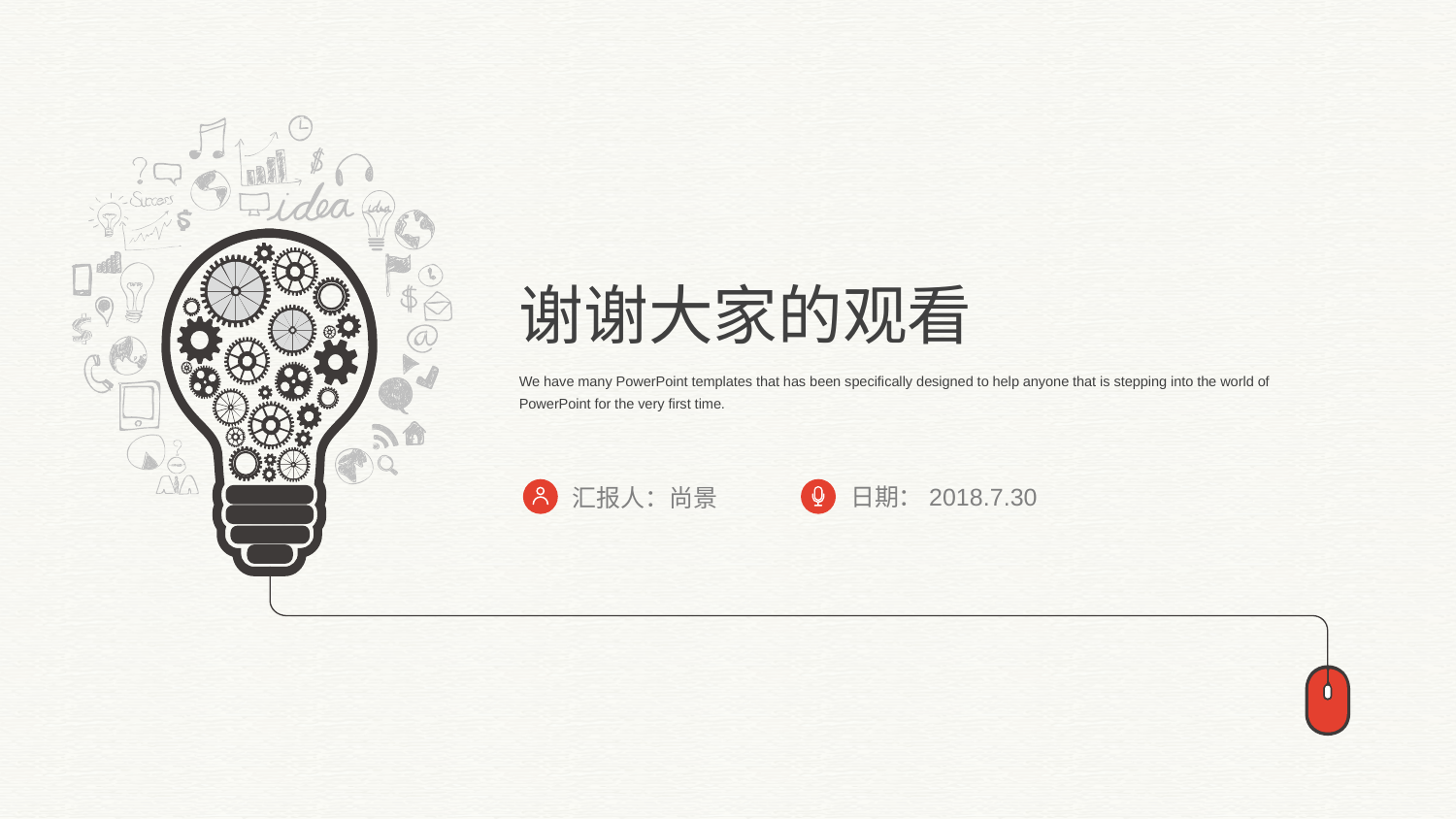

谢谢大家的观看
We have many PowerPoint templates that has been specifically designed to help anyone that is stepping into the world of PowerPoint for the very first time.
日期：2018.7.30
汇报人：尚景